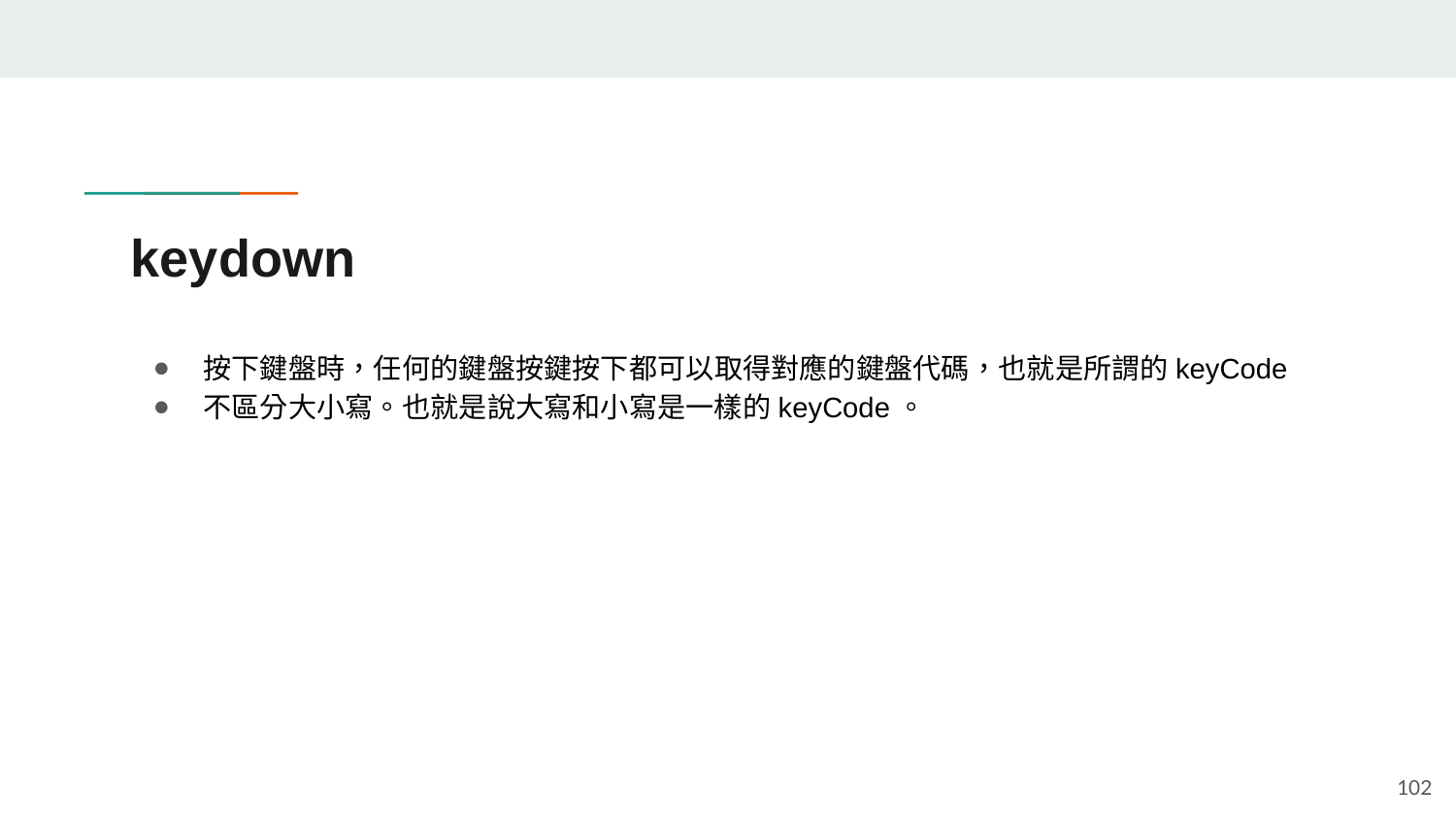

# keydown
按下鍵盤時，任何的鍵盤按鍵按下都可以取得對應的鍵盤代碼，也就是所謂的keyCode
不區分大小寫。也就是說大寫和小寫是一樣的keyCode。
102